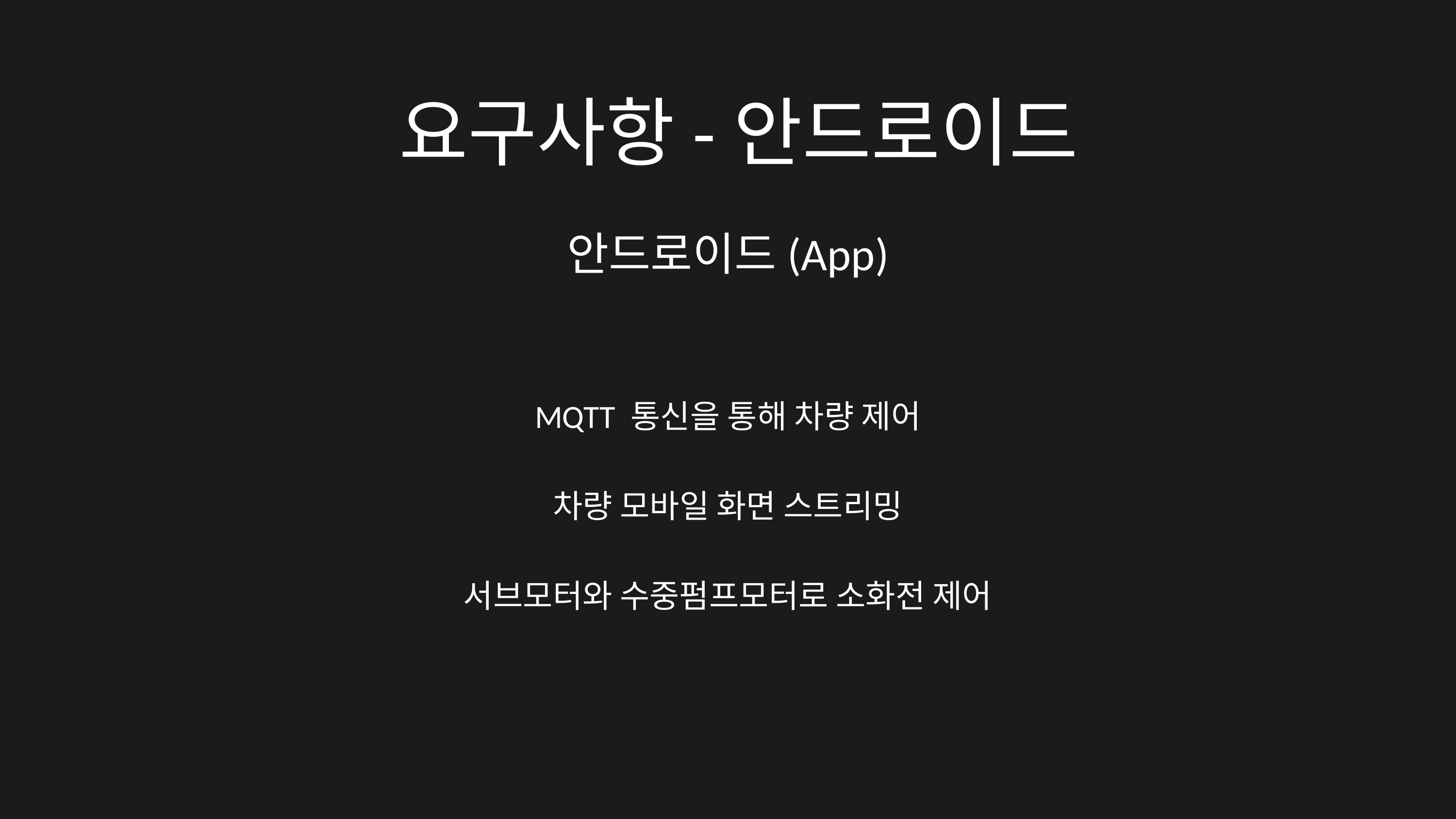

요구사항-안드로이드
안드로이드(App)

MQTT 통신을 통해 차량 제어
차량 모바일 화면 스트리밍
서브모터와 수중펌프모터로 소화전 제어